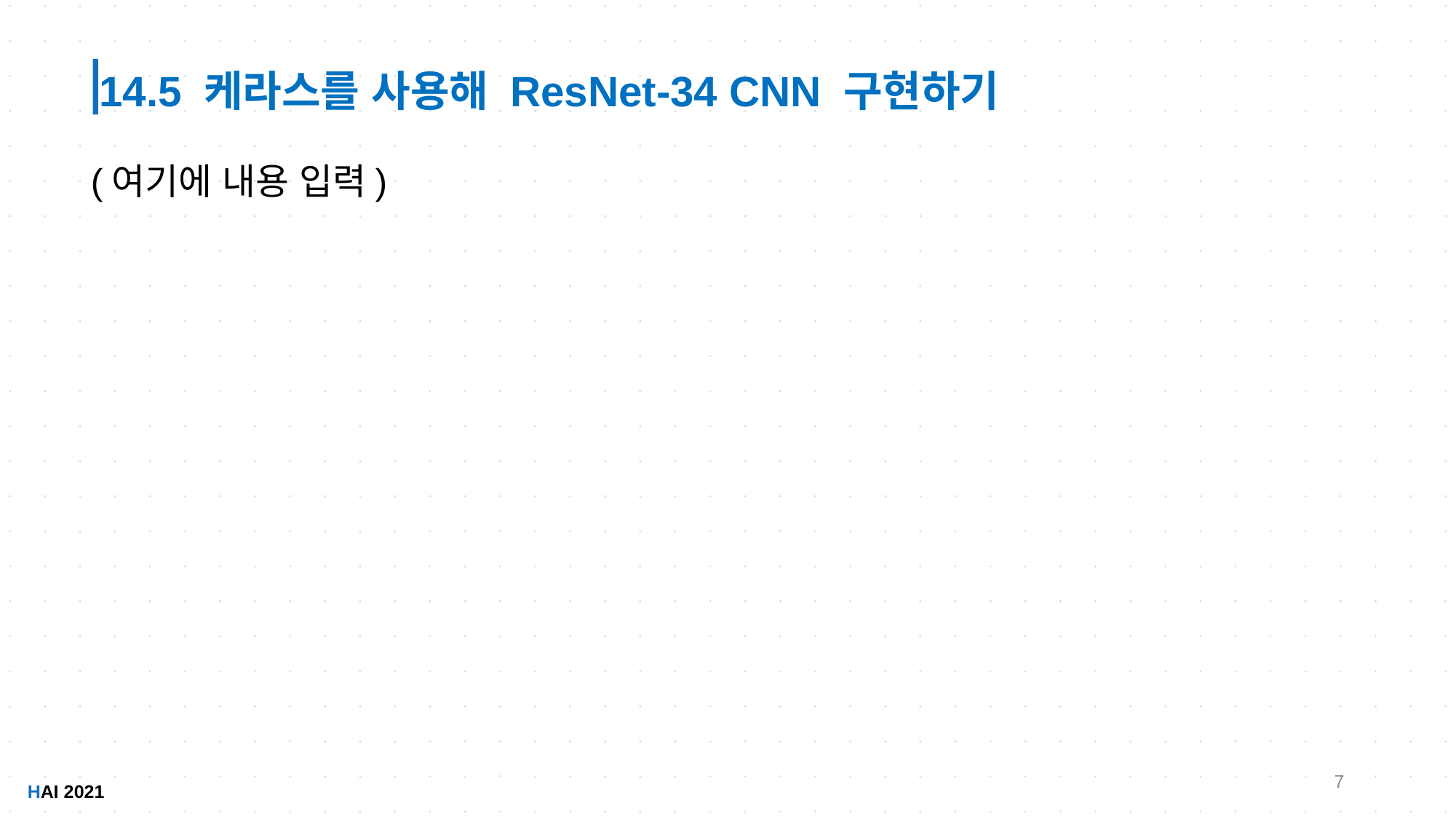

14.5 케라스를 사용해 ResNet-34 CNN 구현하기
(여기에 내용 입력)
7
HAI 2021